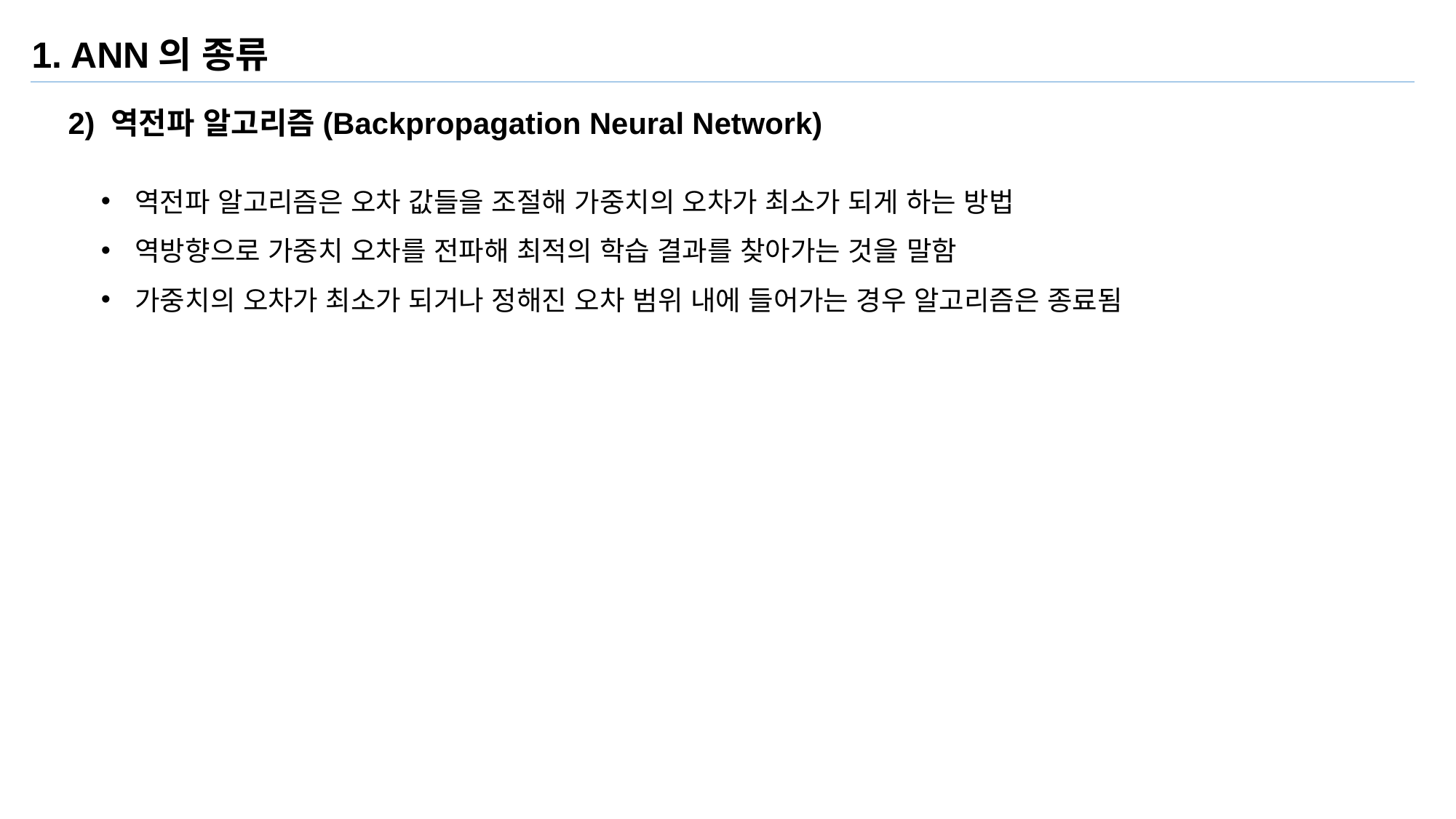

1. ANN의 종류
2) 역전파 알고리즘(Backpropagation Neural Network)
역전파 알고리즘은 오차 값들을 조절해 가중치의 오차가 최소가 되게 하는 방법
역방향으로 가중치 오차를 전파해 최적의 학습 결과를 찾아가는 것을 말함
가중치의 오차가 최소가 되거나 정해진 오차 범위 내에 들어가는 경우 알고리즘은 종료됨